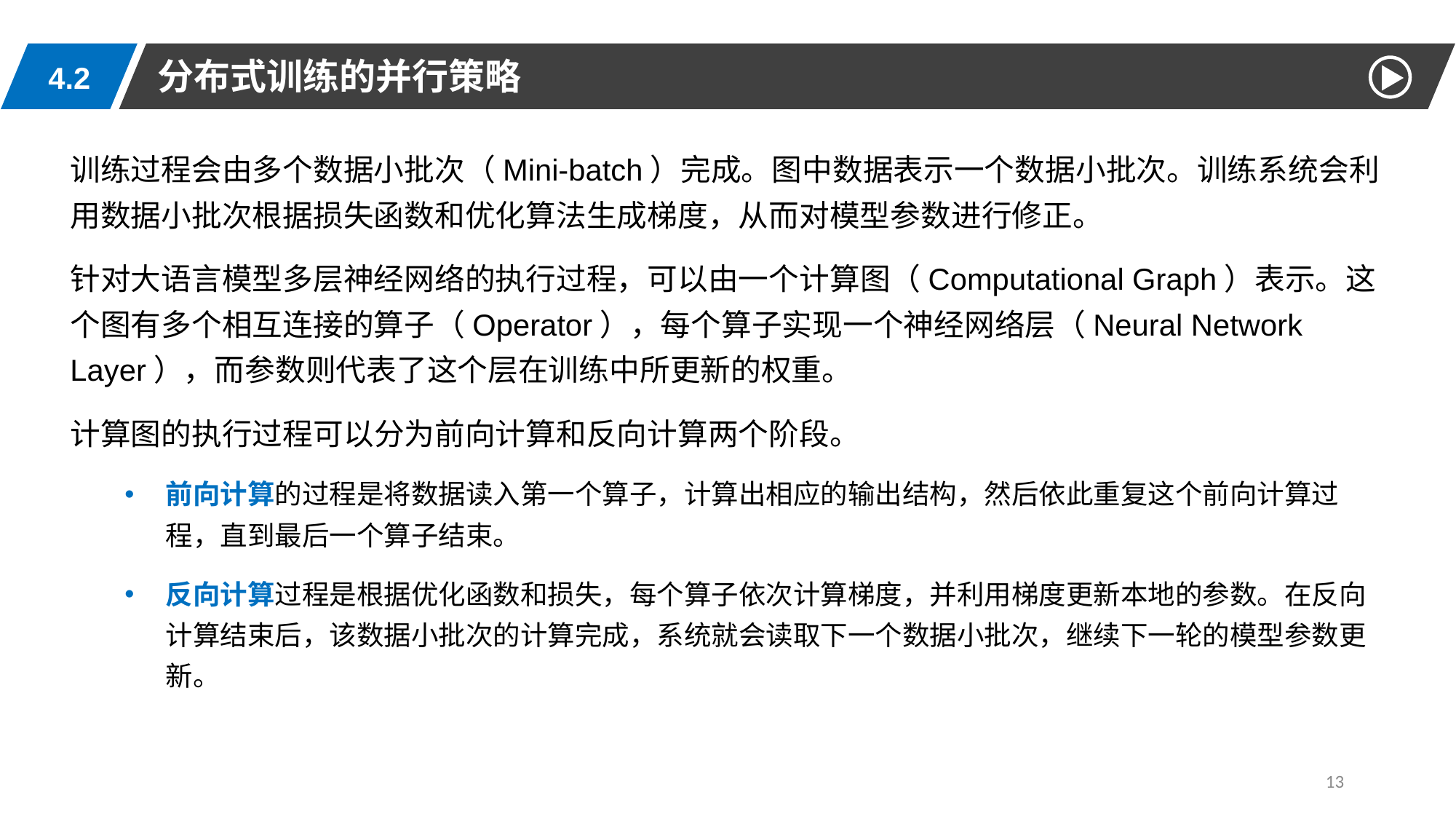

分布式训练的并行策略
4.2

训练过程会由多个数据小批次（Mini-batch）完成。图中数据表示一个数据小批次。训练系统会利用数据小批次根据损失函数和优化算法生成梯度，从而对模型参数进行修正。
针对大语言模型多层神经网络的执行过程，可以由一个计算图（Computational Graph）表示。这个图有多个相互连接的算子（Operator），每个算子实现一个神经网络层（Neural Network Layer），而参数则代表了这个层在训练中所更新的权重。
计算图的执行过程可以分为前向计算和反向计算两个阶段。
前向计算的过程是将数据读入第一个算子，计算出相应的输出结构，然后依此重复这个前向计算过程，直到最后一个算子结束。
反向计算过程是根据优化函数和损失，每个算子依次计算梯度，并利用梯度更新本地的参数。在反向计算结束后，该数据小批次的计算完成，系统就会读取下一个数据小批次，继续下一轮的模型参数更新。

13